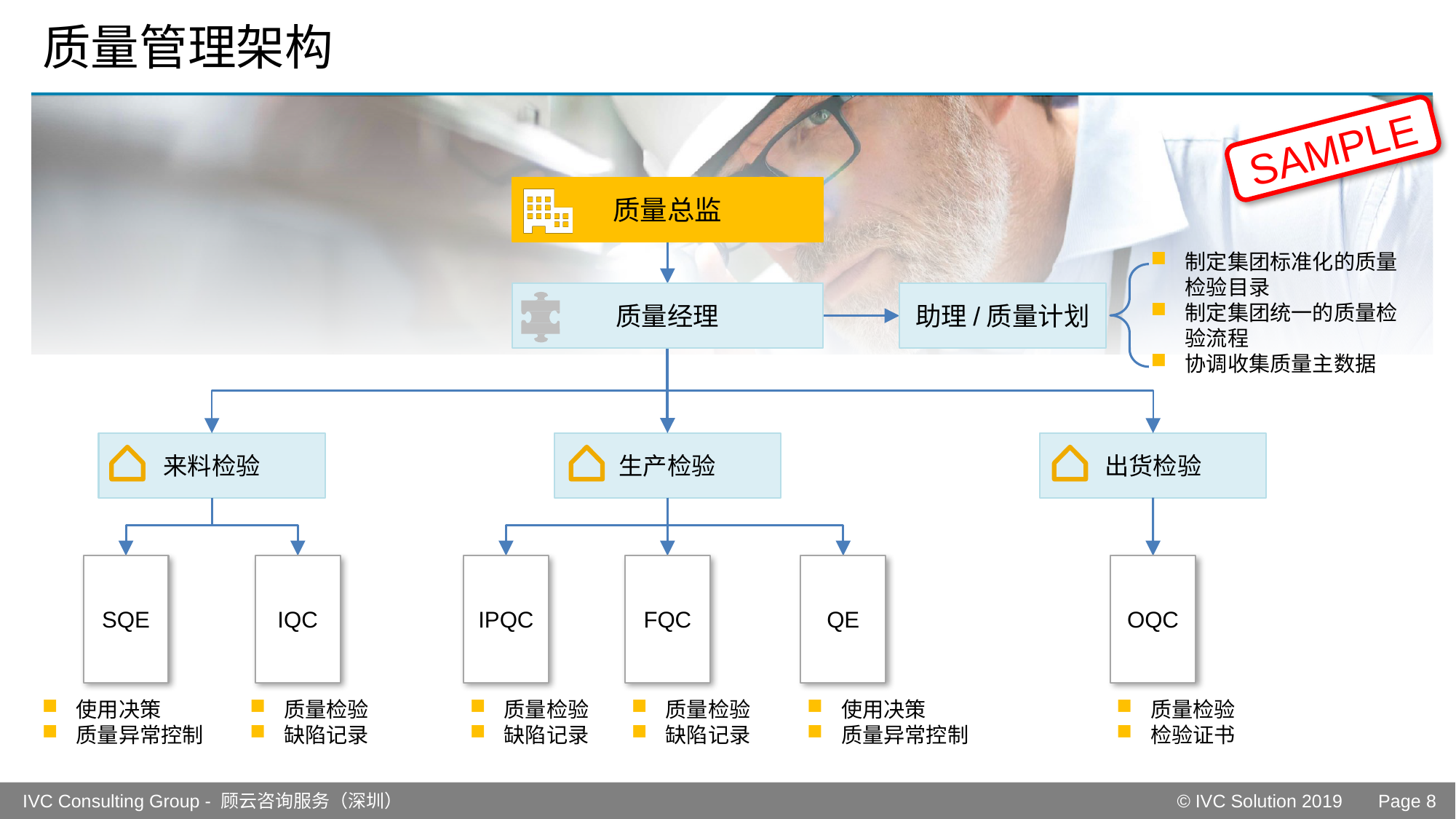

# 质量管理架构

SAMPLE
质量总监

制定集团标准化的质量检验目录
制定集团统一的质量检验流程
协调收集质量主数据

质量经理
助理/质量计划

来料检验
生产检验
出货检验

SQE
IQC
IPQC
FQC
QE
OQC
使用决策
质量异常控制
质量检验
缺陷记录
质量检验
缺陷记录
质量检验
缺陷记录
使用决策
质量异常控制
质量检验
检验证书